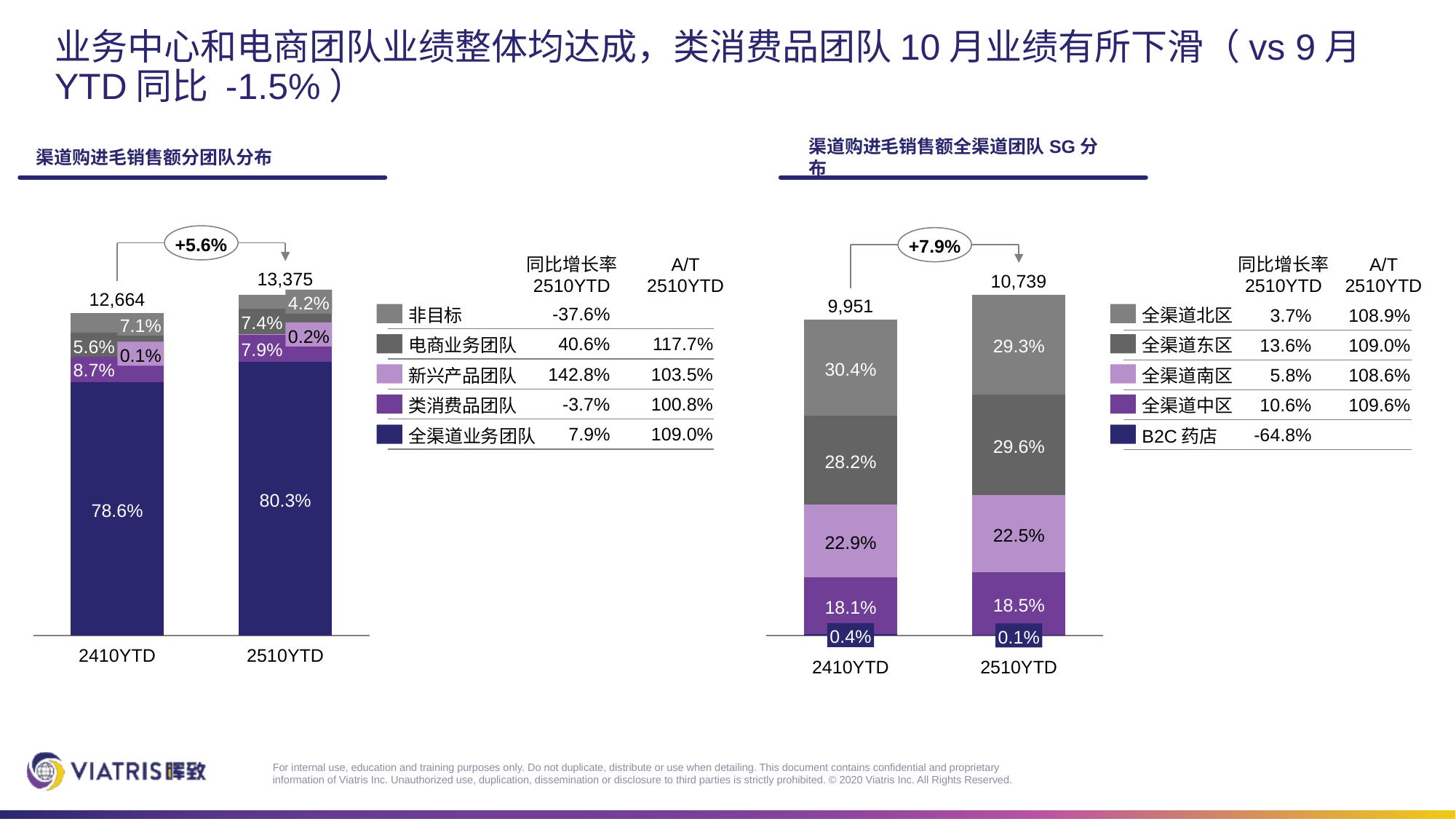

# 业务中心和电商团队业绩整体均达成，类消费品团队10月业绩有所下滑（vs 9月YTD同比 -1.5%）
渠道购进毛销售额分团队分布
渠道购进毛销售额全渠道团队SG分布
+5.6%
+7.9%
同比增长率
2510YTD
A/T
2510YTD
同比增长率
2510YTD
A/T
2510YTD
13,375
10,739

### Chart

| Category |  |  |  |  |  |
|---|---|---|---|---|---|

### Chart

| Category |  |  |  |  |  |
|---|---|---|---|---|---|
12,664
4.2%
9,951
| -37.6% |  |
| --- | --- |
| 40.6% | 117.7% |
| 142.8% | 103.5% |
| -3.7% | 100.8% |
| 7.9% | 109.0% |
| 3.7% | 108.9% |
| --- | --- |
| 13.6% | 109.0% |
| 5.8% | 108.6% |
| 10.6% | 109.6% |
| -64.8% |  |
非目标
全渠道北区

7.4%
7.1%
0.2%
电商业务团队
全渠道东区
29.3%
5.6%

7.9%
0.1%
30.4%
8.7%
全渠道南区
新兴产品团队

类消费品团队
全渠道中区

B2C药店
全渠道业务团队

29.6%
28.2%
80.3%
78.6%
22.5%
22.9%
18.5%
18.1%
0.4%
0.1%
2410YTD
2510YTD
2410YTD
2510YTD